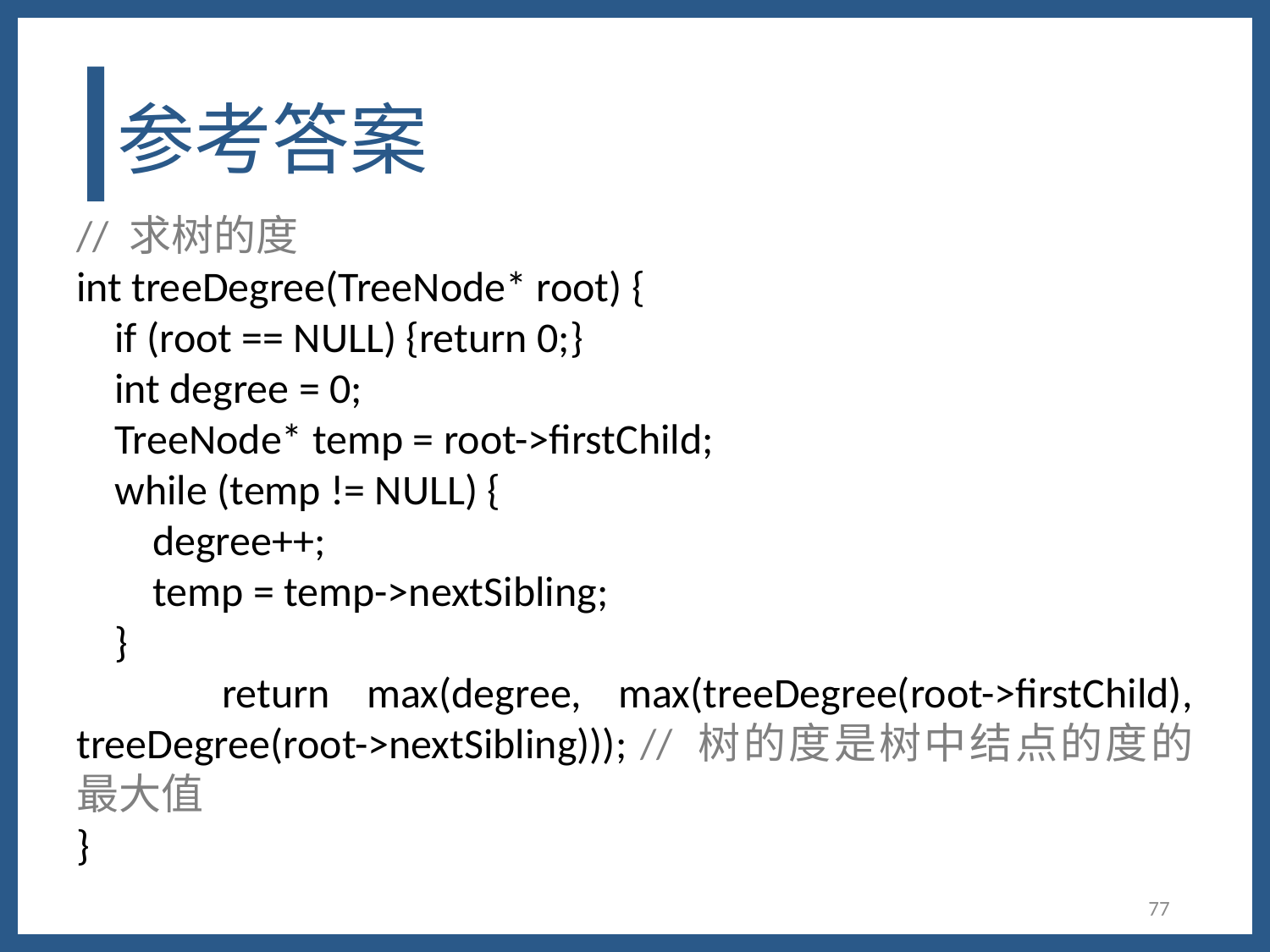

# 参考答案
// 求树的度
int treeDegree(TreeNode* root) {
    if (root == NULL) {return 0;}
    int degree = 0;
    TreeNode* temp = root->firstChild;
    while (temp != NULL) {
        degree++;
        temp = temp->nextSibling;
    }
    return max(degree, max(treeDegree(root->firstChild), treeDegree(root->nextSibling))); // 树的度是树中结点的度的最大值
}
77